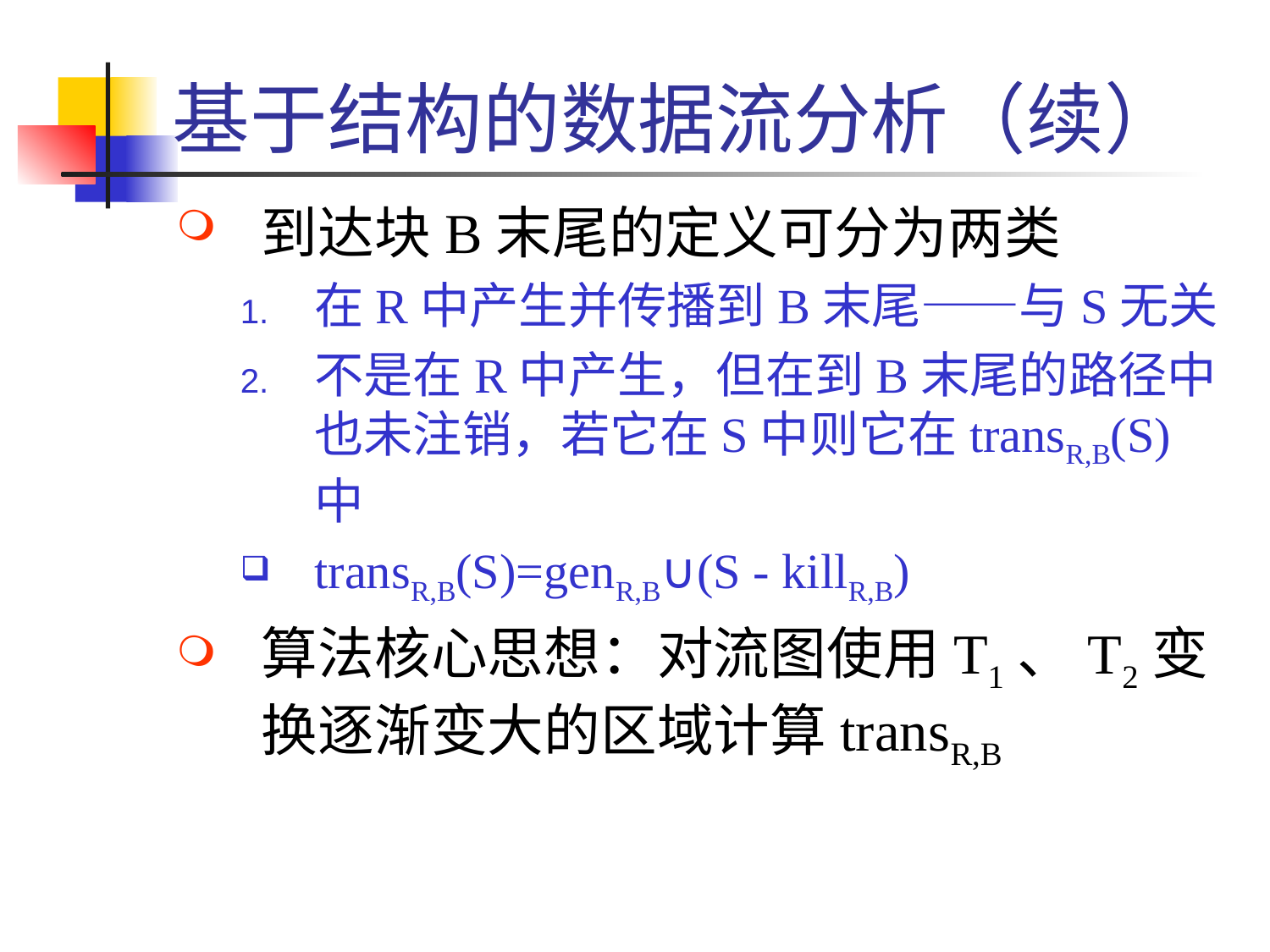

# 基于结构的数据流分析（续）
到达块B末尾的定义可分为两类
在R中产生并传播到B末尾——与S无关
不是在R中产生，但在到B末尾的路径中也未注销，若它在S中则它在transR,B(S)中
transR,B(S)=genR,B∪(S - killR,B)
算法核心思想：对流图使用T1、T2变换逐渐变大的区域计算transR,B